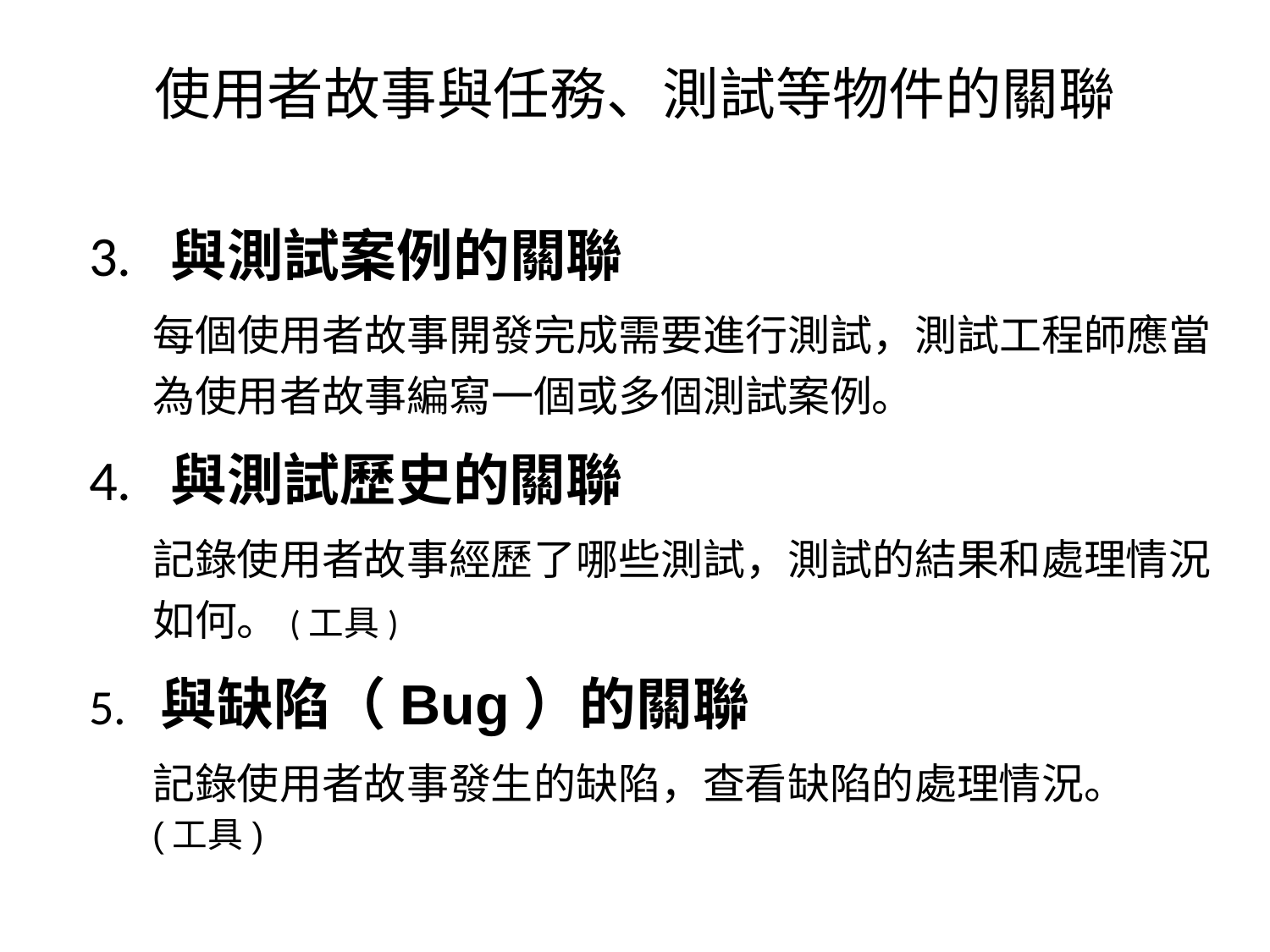

# 使用者故事與任務、測試等物件的關聯
3.  與測試案例的關聯
每個使用者故事開發完成需要進行測試，測試工程師應當為使用者故事編寫一個或多個測試案例。
4.  與測試歷史的關聯
記錄使用者故事經歷了哪些測試，測試的結果和處理情況如何。(工具)
5.  與缺陷（Bug）的關聯
記錄使用者故事發生的缺陷，查看缺陷的處理情況。
(工具)